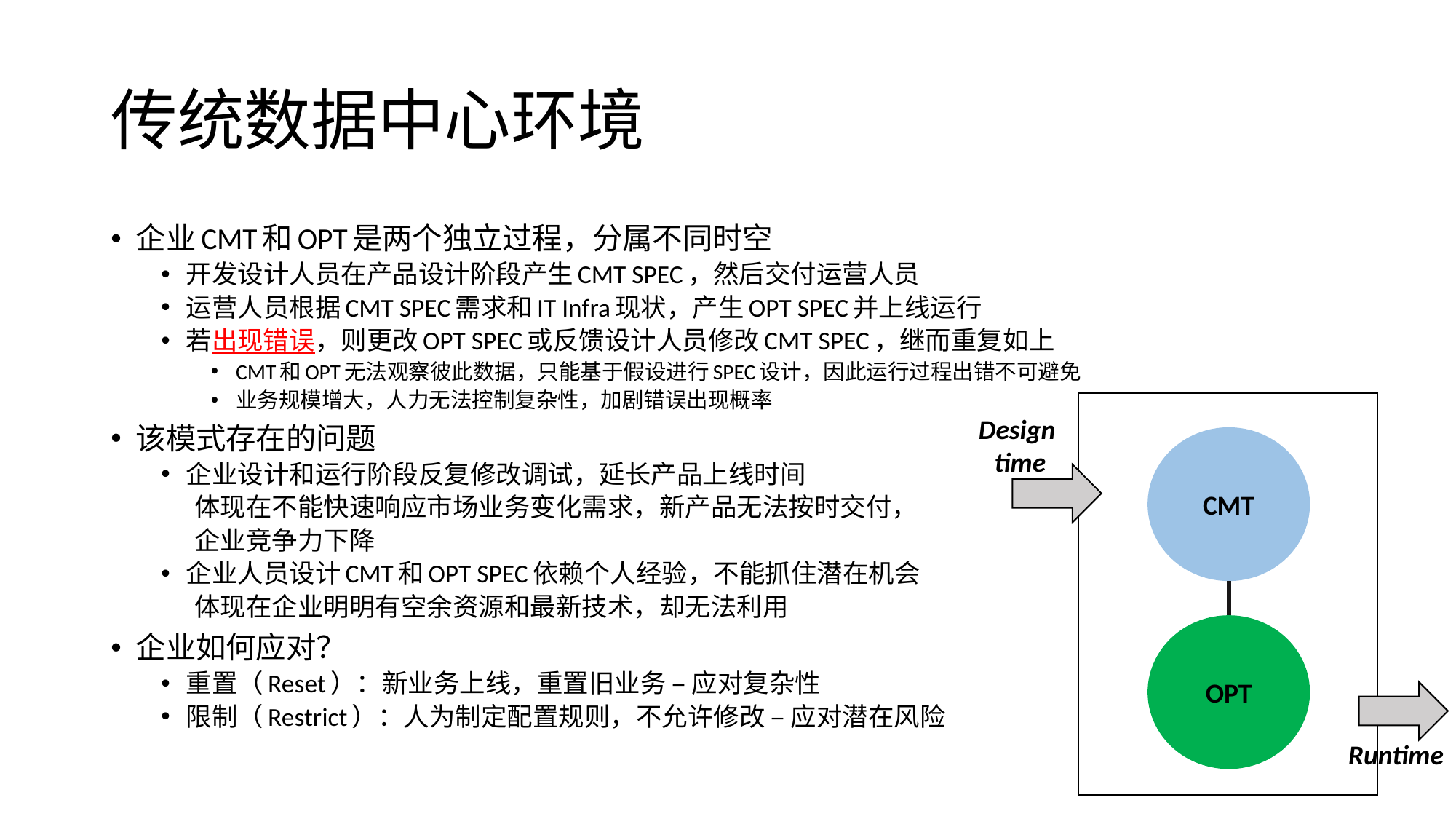

# 传统数据中心环境
企业CMT和OPT是两个独立过程，分属不同时空
开发设计人员在产品设计阶段产生CMT SPEC，然后交付运营人员
运营人员根据CMT SPEC需求和IT Infra现状，产生OPT SPEC并上线运行
若出现错误，则更改OPT SPEC或反馈设计人员修改CMT SPEC，继而重复如上
CMT和OPT无法观察彼此数据，只能基于假设进行SPEC设计，因此运行过程出错不可避免
业务规模增大，人力无法控制复杂性，加剧错误出现概率
该模式存在的问题
企业设计和运行阶段反复修改调试，延长产品上线时间
     体现在不能快速响应市场业务变化需求，新产品无法按时交付，
     企业竞争力下降
企业人员设计CMT和OPT SPEC依赖个人经验，不能抓住潜在机会
     体现在企业明明有空余资源和最新技术，却无法利用
企业如何应对？
重置（Reset）：新业务上线，重置旧业务 – 应对复杂性
限制（Restrict）：人为制定配置规则，不允许修改 – 应对潜在风险

Design
time
CMT

OPT

Runtime